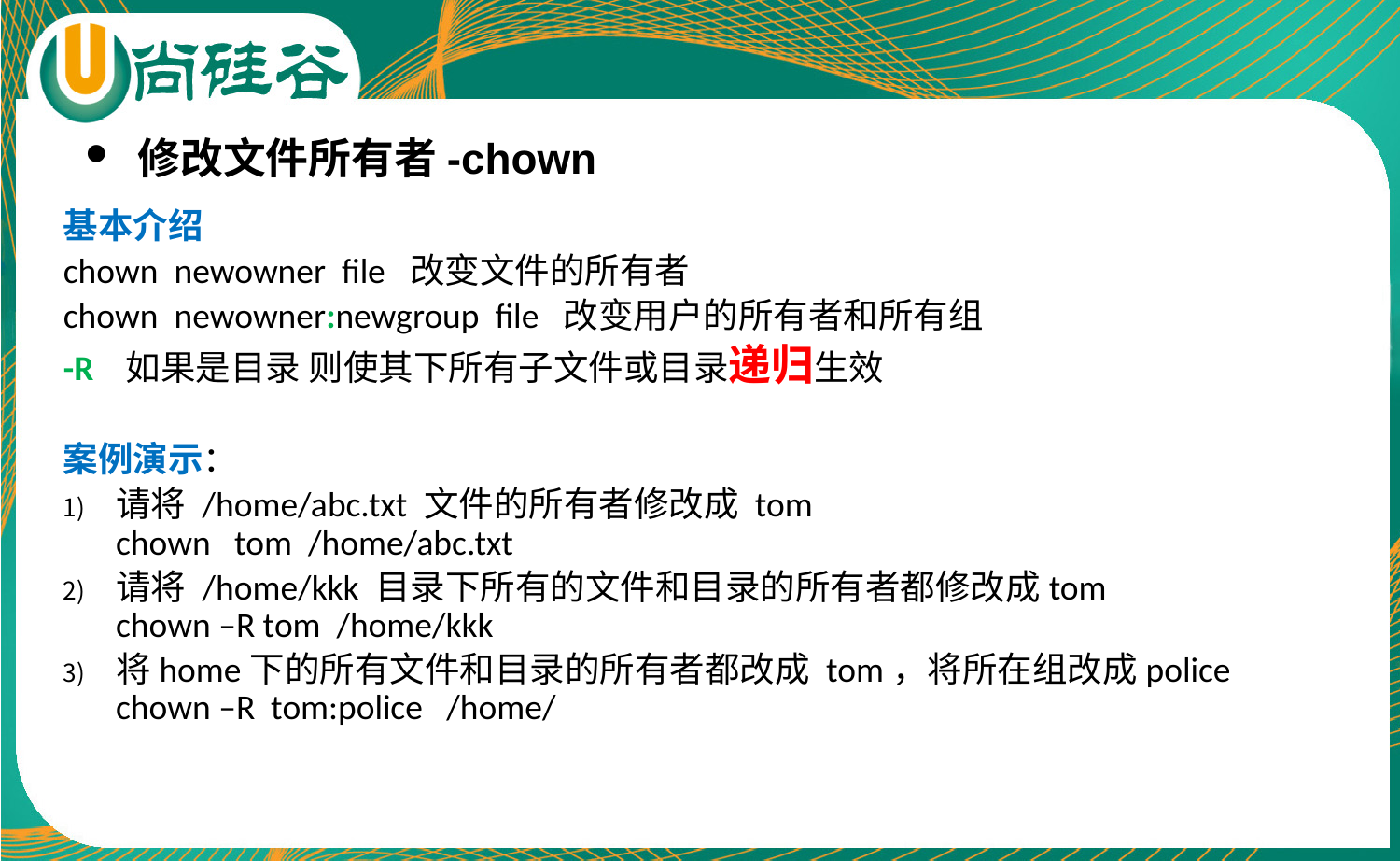

修改文件所有者-chown
基本介绍
chown  newowner  file  改变文件的所有者
chown  newowner:newgroup  file  改变用户的所有者和所有组
-R   如果是目录 则使其下所有子文件或目录递归生效

案例演示：
请将 /home/abc.txt 文件的所有者修改成 tom
chown   tom  /home/abc.txt
请将 /home/kkk 目录下所有的文件和目录的所有者都修改成tom
chown –R tom  /home/kkk
将home下的所有文件和目录的所有者都改成 tom，将所在组改成police
chown –R  tom:police   /home/